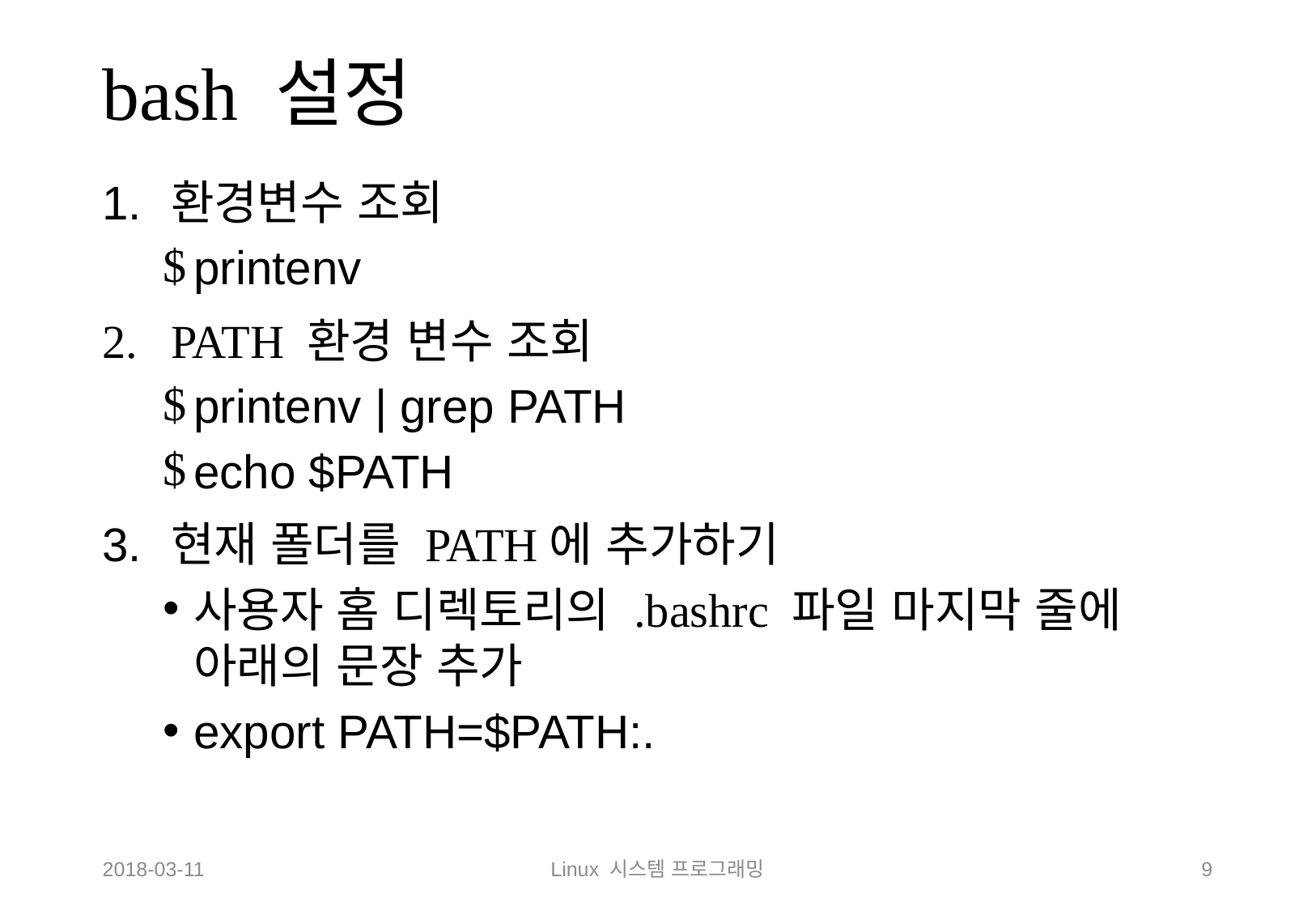

# bash 설정
환경변수 조회
printenv
PATH 환경 변수 조회
printenv | grep PATH
echo $PATH
현재 폴더를 PATH에 추가하기
사용자 홈 디렉토리의 .bashrc 파일 마지막 줄에 아래의 문장 추가
export PATH=$PATH:.

2018-03-11
Linux 시스템 프로그래밍
9